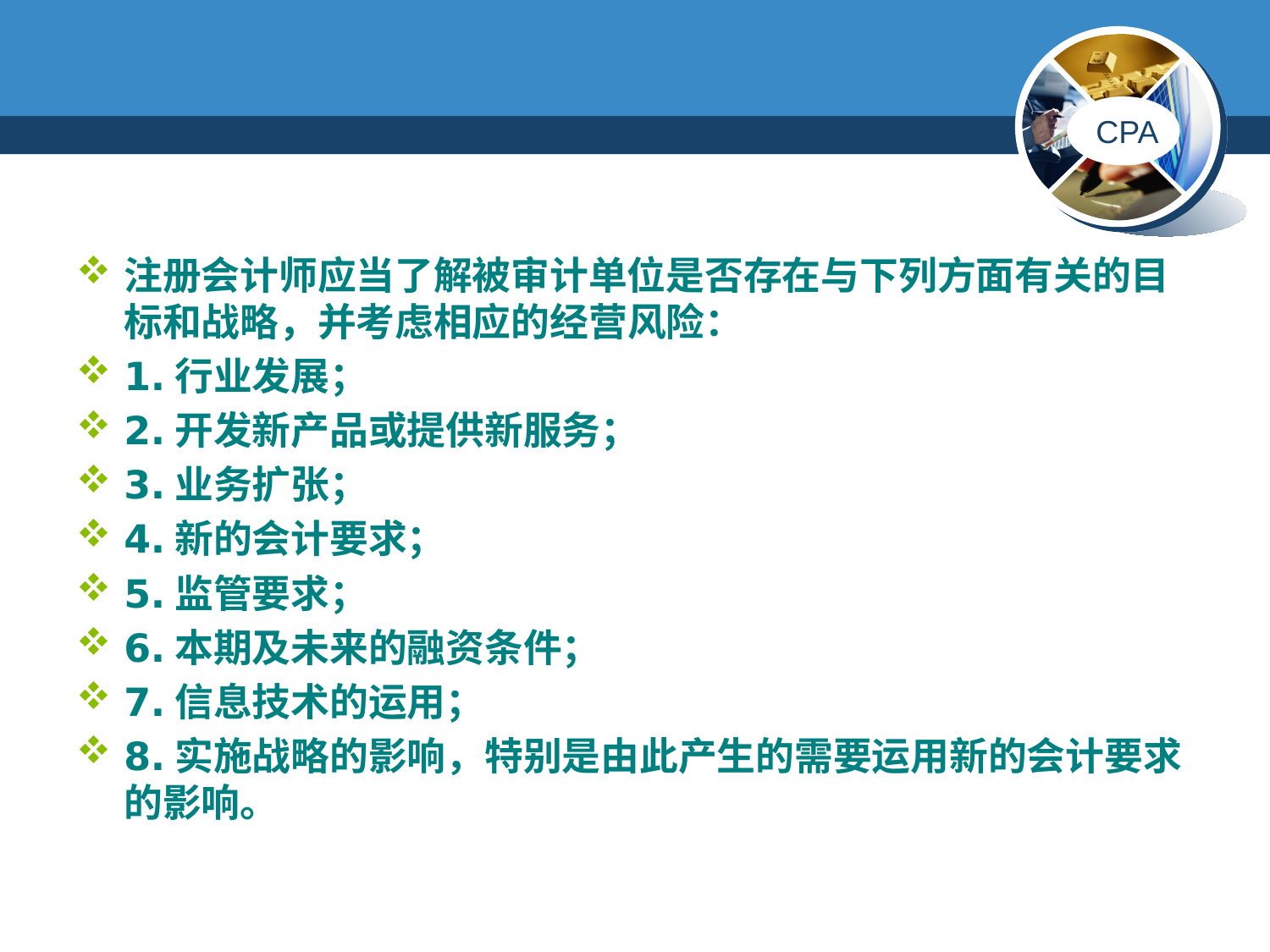

#
注册会计师应当了解被审计单位是否存在与下列方面有关的目标和战略，并考虑相应的经营风险：
1.行业发展；
2.开发新产品或提供新服务；
3.业务扩张；
4.新的会计要求；
5.监管要求；
6.本期及未来的融资条件；
7.信息技术的运用；
8.实施战略的影响，特别是由此产生的需要运用新的会计要求的影响。